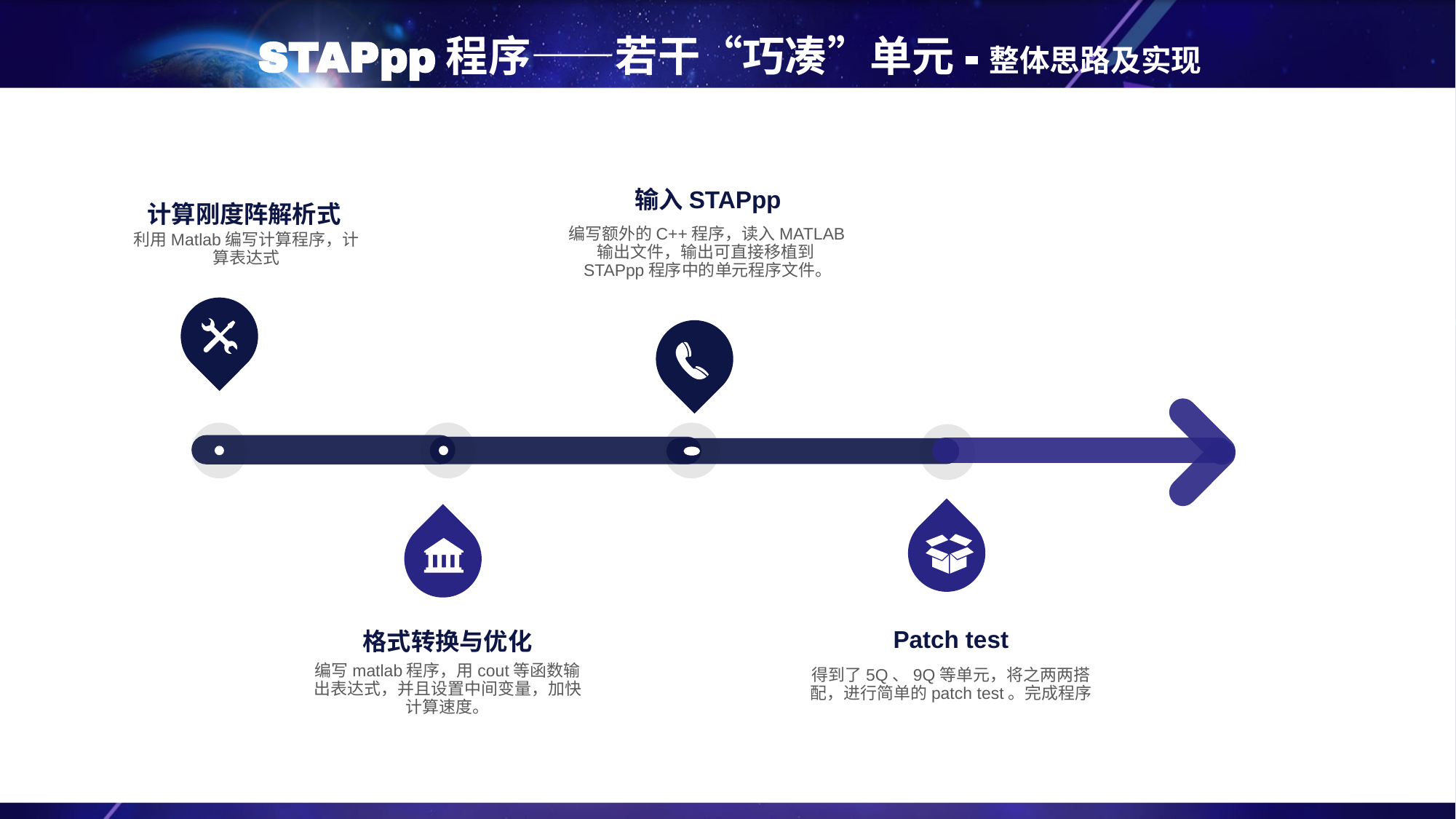

# STAPpp程序——若干“巧凑”单元-整体思路及实现
输入STAPpp
编写额外的C++程序，读入MATLAB输出文件，输出可直接移植到STAPpp程序中的单元程序文件。
计算刚度阵解析式
利用Matlab编写计算程序，计算表达式

Patch test
得到了5Q、9Q等单元，将之两两搭配，进行简单的patch test。完成程序

格式转换与优化
编写matlab程序，用cout等函数输出表达式，并且设置中间变量，加快计算速度。